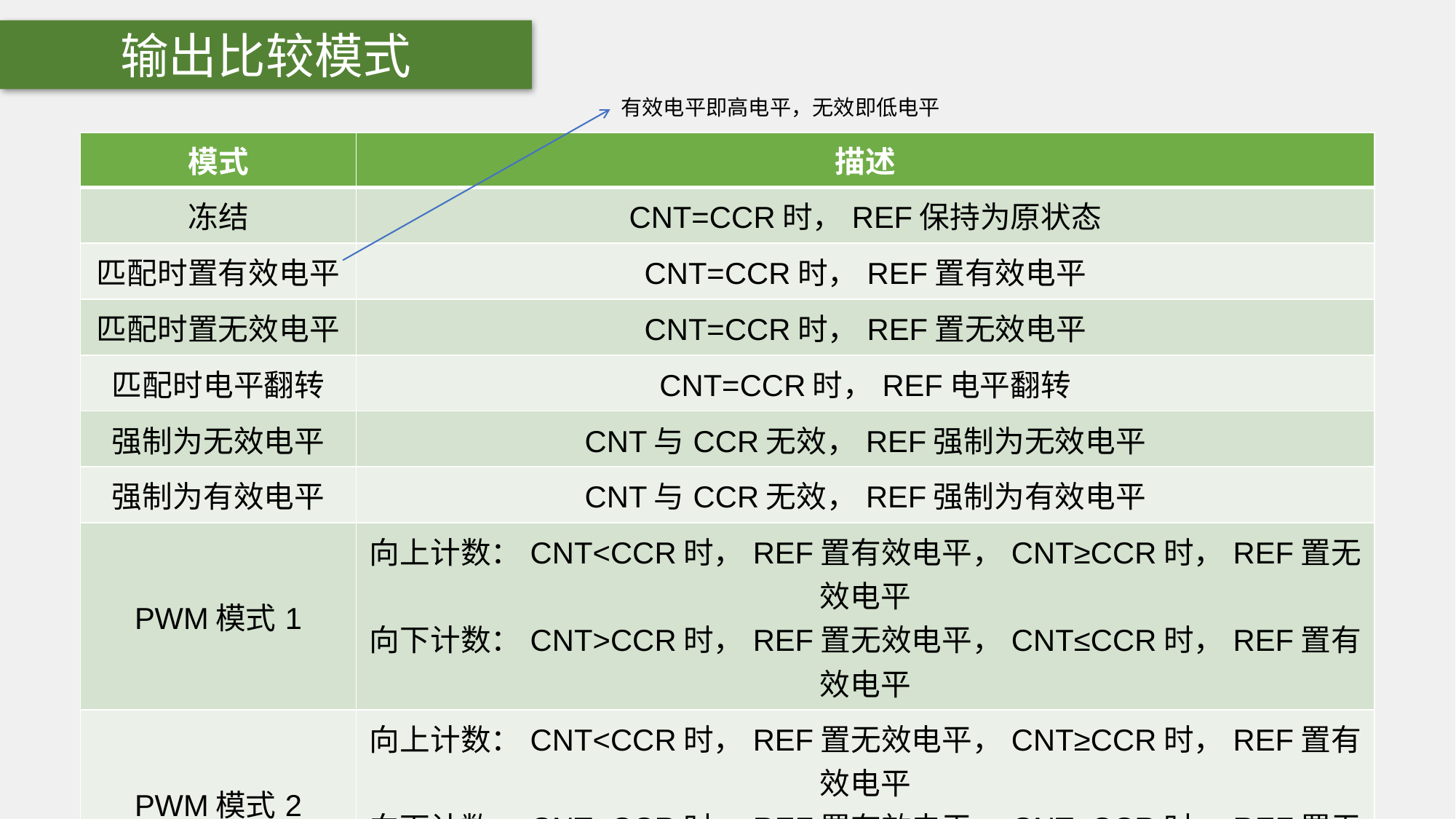

输出比较模式
有效电平即高电平，无效即低电平
| 模式 | 描述 |
| --- | --- |
| 冻结 | CNT=CCR时，REF保持为原状态 |
| 匹配时置有效电平 | CNT=CCR时，REF置有效电平 |
| 匹配时置无效电平 | CNT=CCR时，REF置无效电平 |
| 匹配时电平翻转 | CNT=CCR时，REF电平翻转 |
| 强制为无效电平 | CNT与CCR无效，REF强制为无效电平 |
| 强制为有效电平 | CNT与CCR无效，REF强制为有效电平 |
| PWM模式1 | 向上计数：CNT<CCR时，REF置有效电平，CNT≥CCR时，REF置无效电平 向下计数：CNT>CCR时，REF置无效电平，CNT≤CCR时，REF置有效电平 |
| PWM模式2 | 向上计数：CNT<CCR时，REF置无效电平，CNT≥CCR时，REF置有效电平 向下计数：CNT>CCR时，REF置有效电平，CNT≤CCR时，REF置无效电平 |